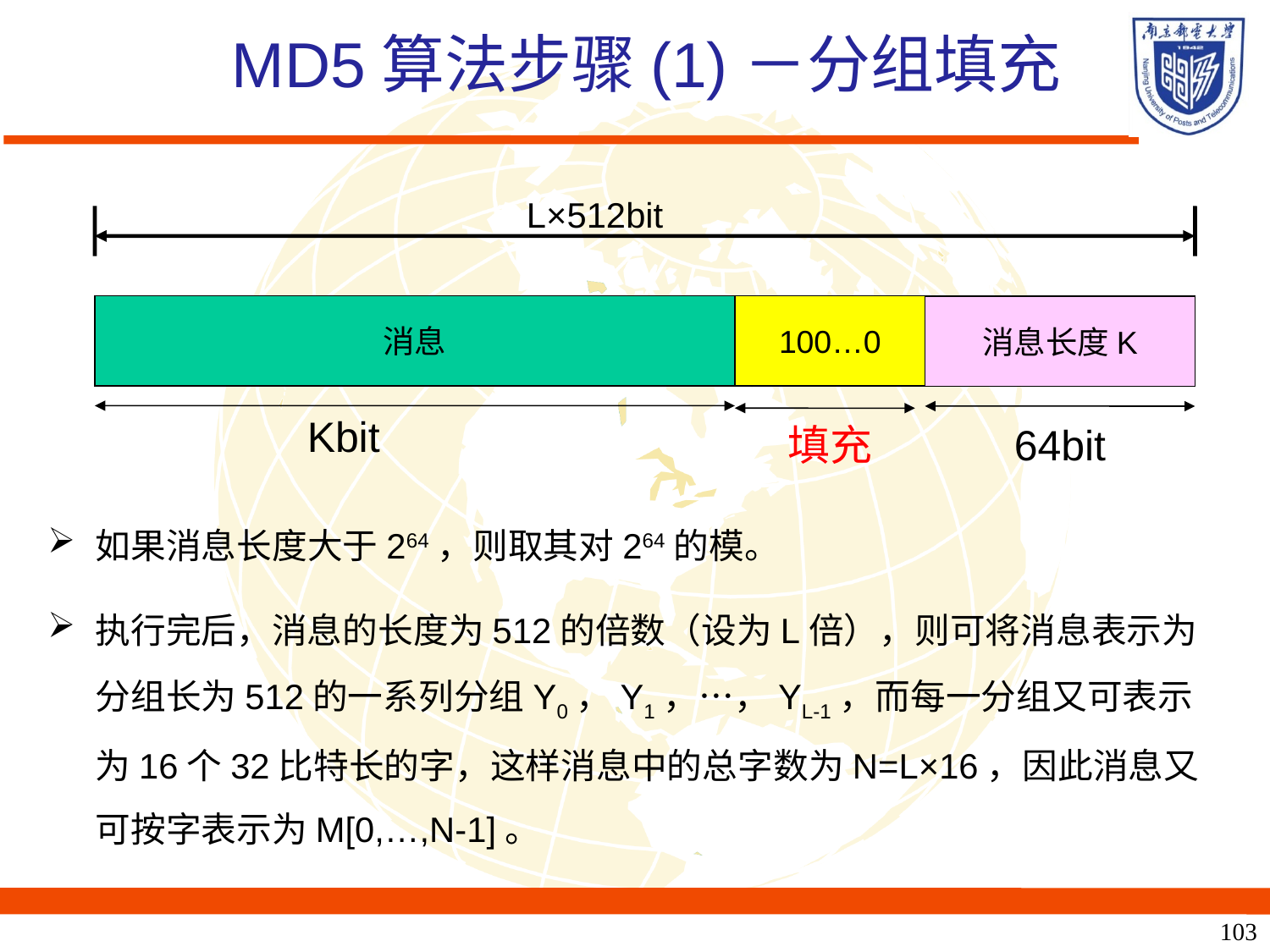

# MD5算法步骤(1)－分组填充
L×512bit

消息
Kbit

100…0

填充
消息长度K

64bit

如果消息长度大于264，则取其对264的模。
执行完后，消息的长度为512的倍数（设为L倍），则可将消息表示为分组长为512的一系列分组Y0，Y1，…，YL-1，而每一分组又可表示为16个32比特长的字，这样消息中的总字数为N=L×16，因此消息又可按字表示为M[0,…,N-1]。
103